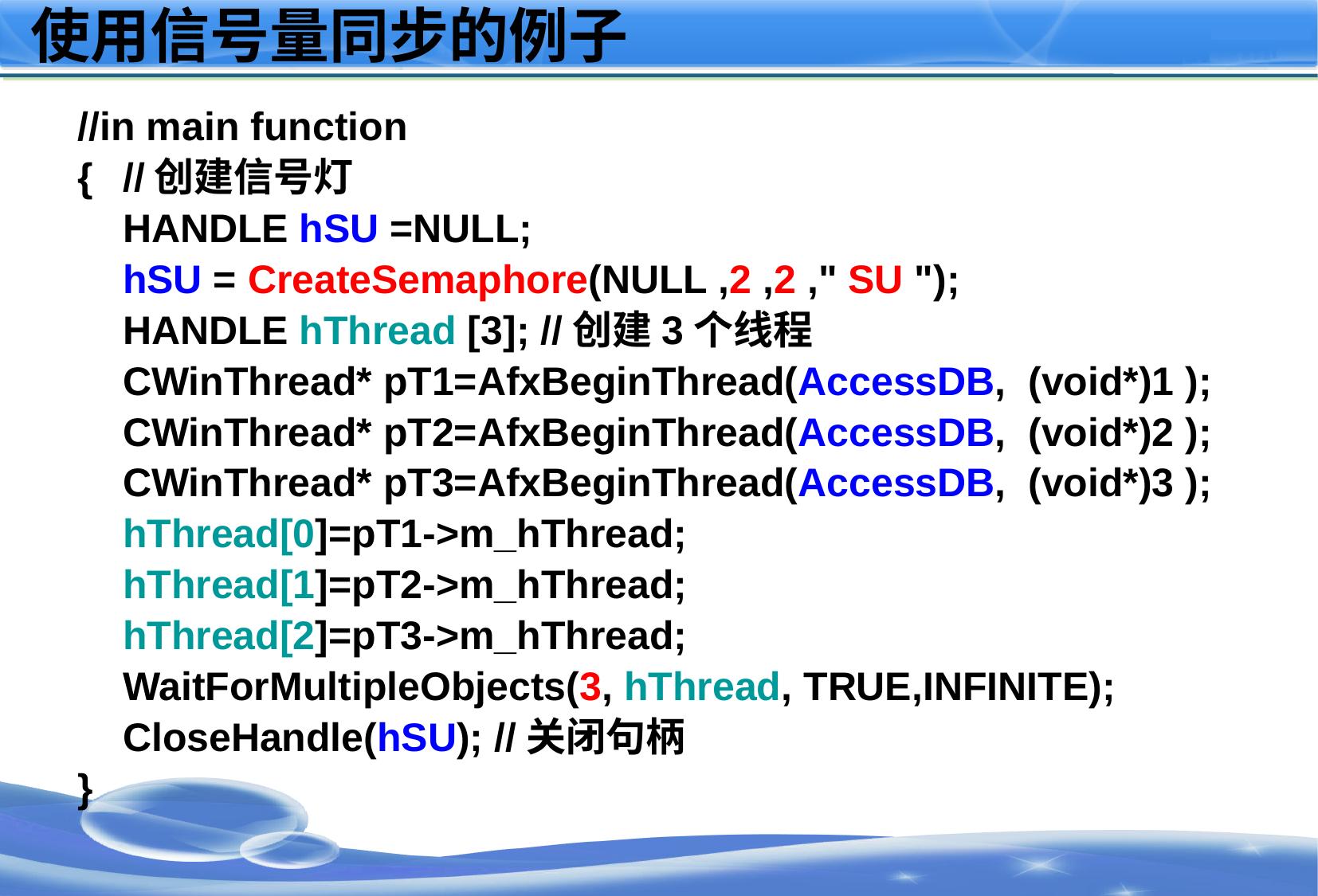

# 使用信号量同步的例子
//in main function
{	//创建信号灯
	HANDLE hSU =NULL;
	hSU = CreateSemaphore(NULL ,2 ,2 ," SU ");
	HANDLE hThread [3]; //创建3个线程
	CWinThread* pT1=AfxBeginThread(AccessDB,  (void*)1 );
	CWinThread* pT2=AfxBeginThread(AccessDB,  (void*)2 );
	CWinThread* pT3=AfxBeginThread(AccessDB,  (void*)3 );
	hThread[0]=pT1->m_hThread;
	hThread[1]=pT2->m_hThread;
	hThread[2]=pT3->m_hThread;
	WaitForMultipleObjects(3, hThread, TRUE,INFINITE);
	CloseHandle(hSU); //关闭句柄
}